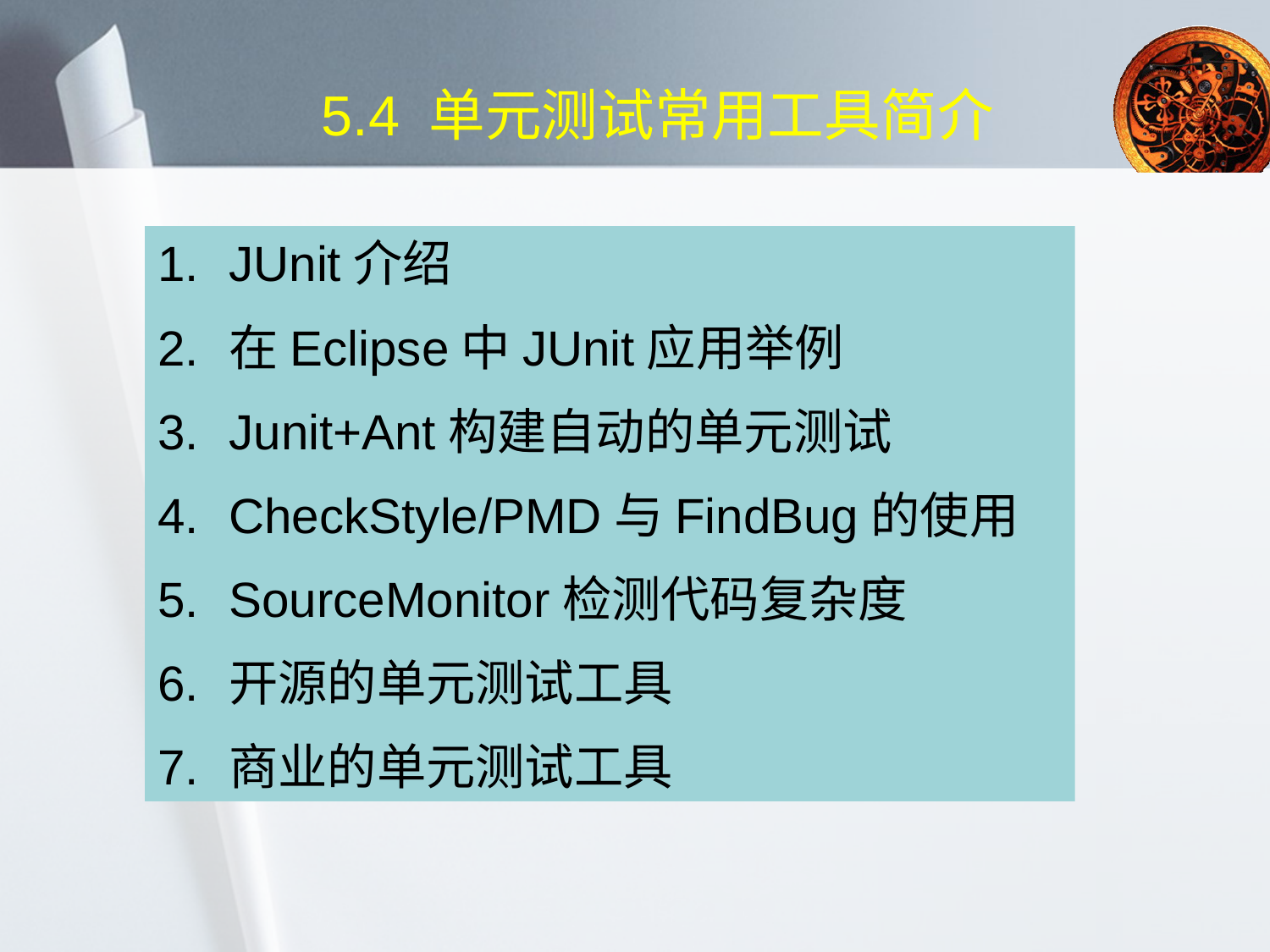

# 5.4 单元测试常用工具简介
JUnit介绍
在Eclipse中JUnit应用举例
Junit+Ant构建自动的单元测试
CheckStyle/PMD与FindBug的使用
SourceMonitor检测代码复杂度
开源的单元测试工具
商业的单元测试工具